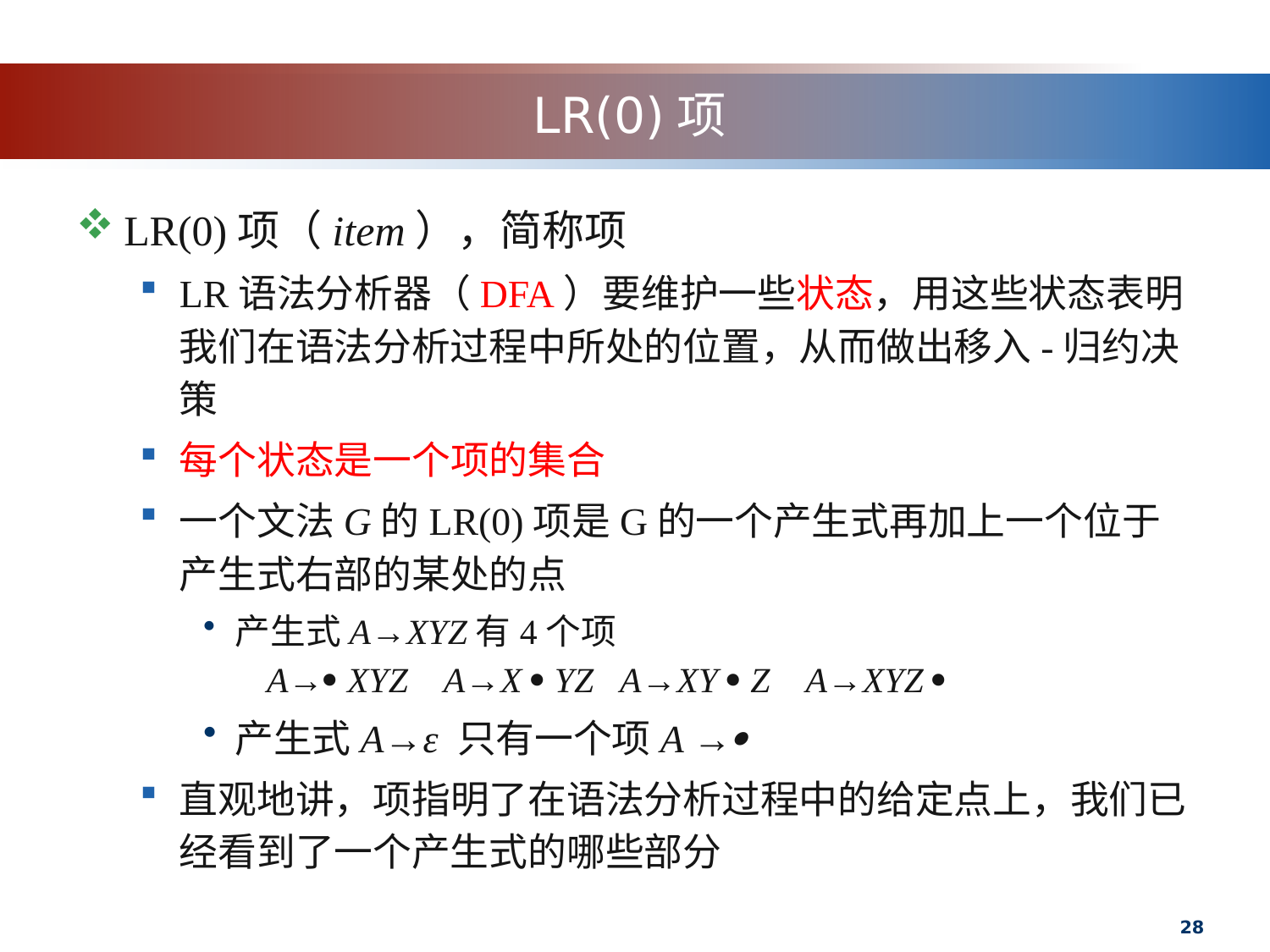

# LR(0)项
LR(0)项（item），简称项
LR语法分析器（DFA）要维护一些状态，用这些状态表明我们在语法分析过程中所处的位置，从而做出移入-归约决策
每个状态是一个项的集合
一个文法G的LR(0)项是G的一个产生式再加上一个位于产生式右部的某处的点
产生式A→XYZ有4个项
A→• XYZ    A→X • YZ   A→XY • Z    A→XYZ •
产生式A→ε 只有一个项A →•
直观地讲，项指明了在语法分析过程中的给定点上，我们已经看到了一个产生式的哪些部分
28